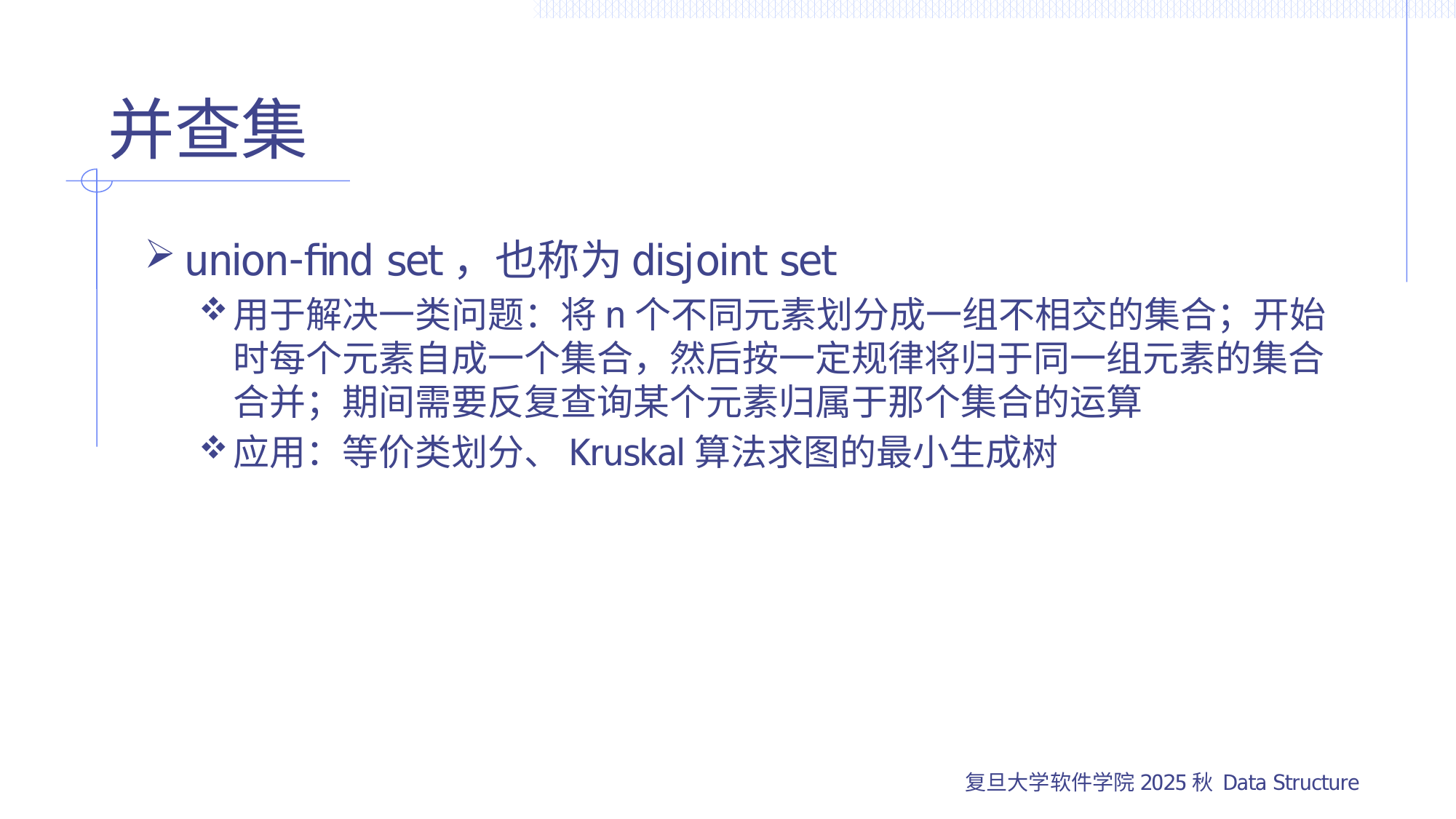

# 并查集
union-find set，也称为disjoint set
用于解决一类问题：将n个不同元素划分成一组不相交的集合；开始时每个元素自成一个集合，然后按一定规律将归于同一组元素的集合合并；期间需要反复查询某个元素归属于那个集合的运算
应用：等价类划分、Kruskal算法求图的最小生成树